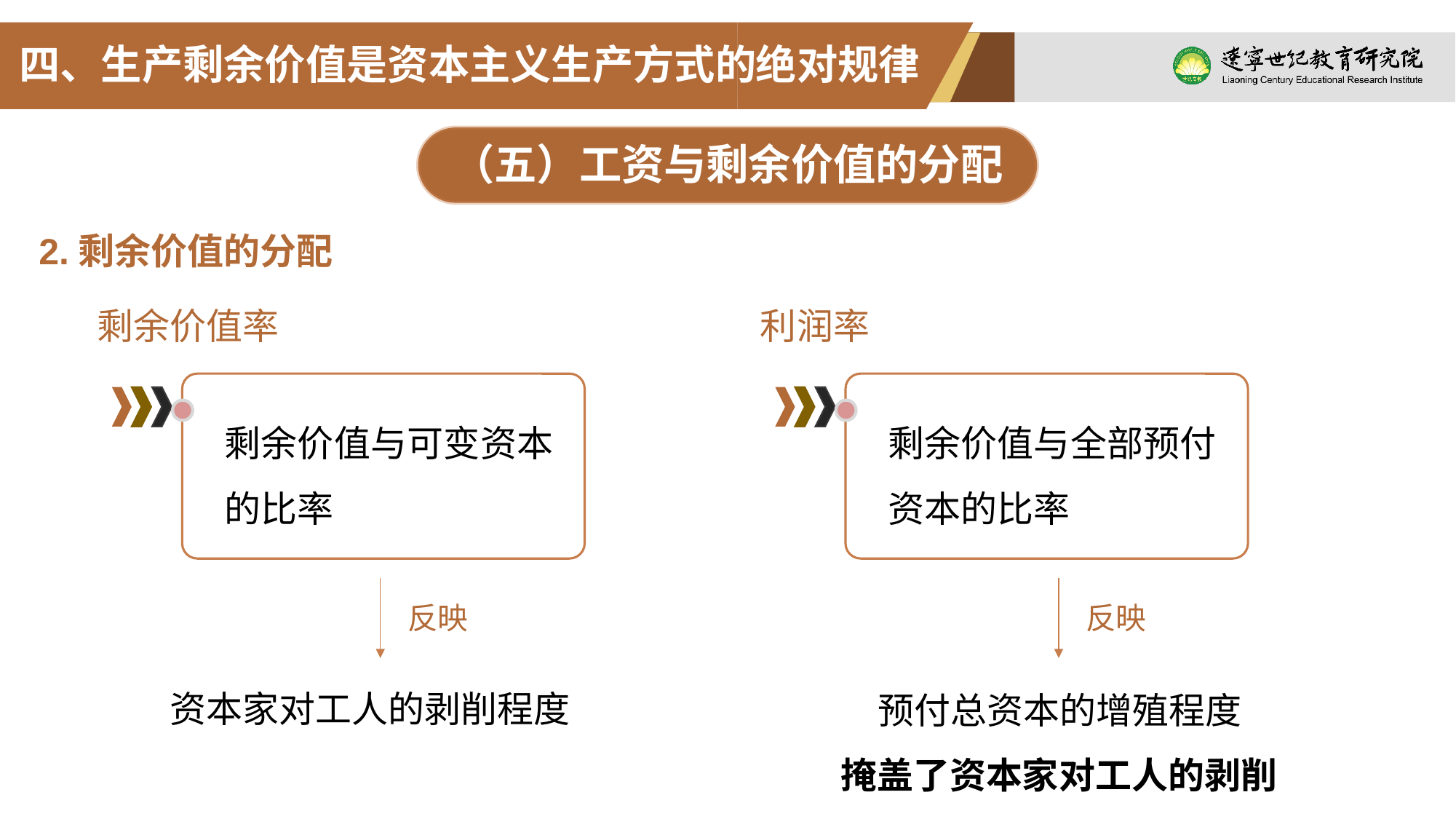

四、生产剩余价值是资本主义生产方式的绝对规律
（五）工资与剩余价值的分配
2.剩余价值的分配
剩余价值率

剩余价值与可变资本的比率
利润率

剩余价值与全部预付资本的比率
反映
反映
资本家对工人的剥削程度
预付总资本的增殖程度
掩盖了资本家对工人的剥削